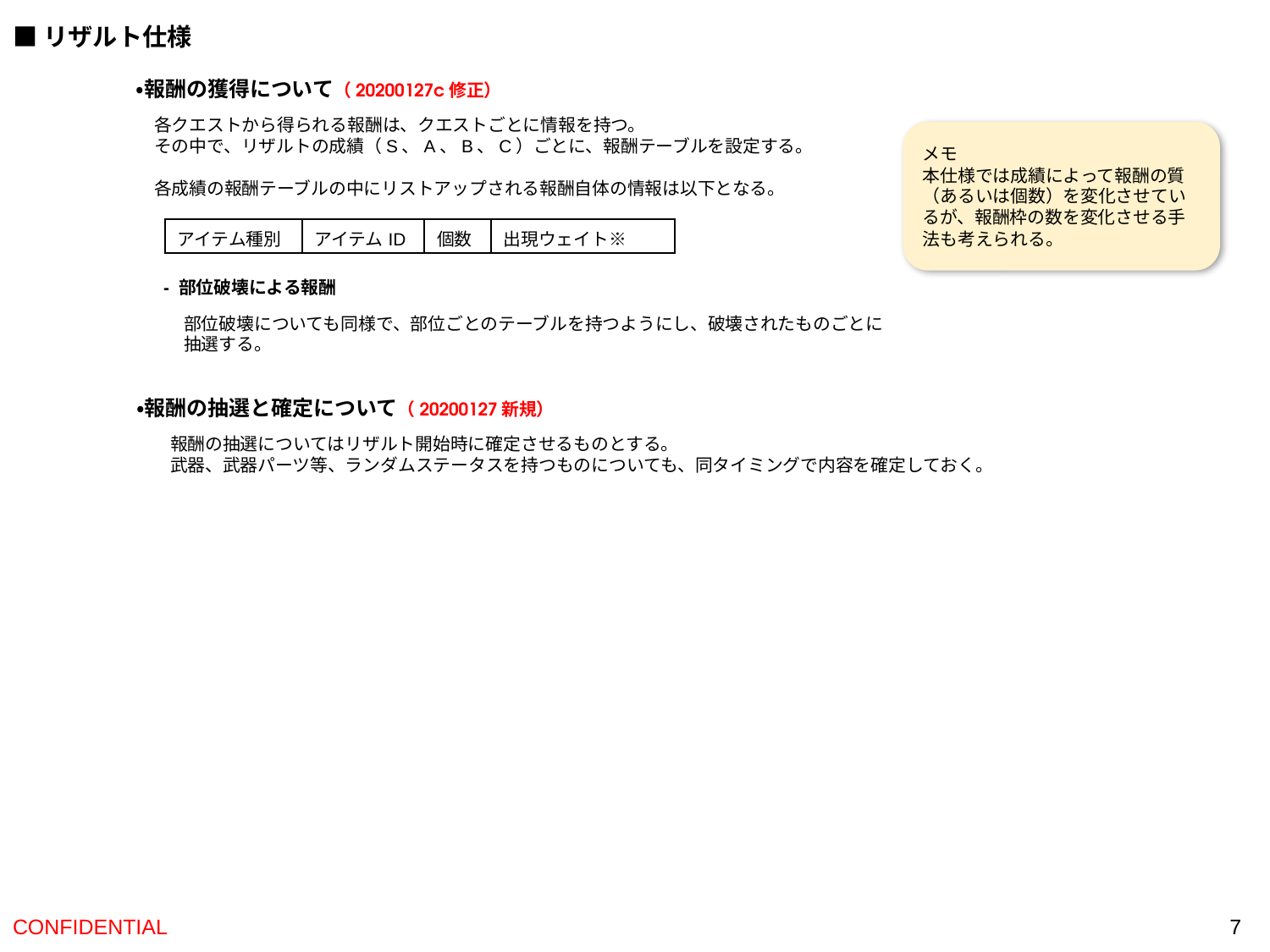

■リザルト仕様
・報酬の獲得について（20200127c修正）
各クエストから得られる報酬は、クエストごとに情報を持つ。
その中で、リザルトの成績（S、A、B、C）ごとに、報酬テーブルを設定する。

各成績の報酬テーブルの中にリストアップされる報酬自体の情報は以下となる。
メモ
本仕様では成績によって報酬の質（あるいは個数）を変化させているが、報酬枠の数を変化させる手法も考えられる。
| アイテム種別 | アイテムID | 個数 | 出現ウェイト※ |
| --- | --- | --- | --- |
- 部位破壊による報酬
部位破壊についても同様で、部位ごとのテーブルを持つようにし、破壊されたものごとに
抽選する。
・報酬の抽選と確定について（20200127新規）
報酬の抽選についてはリザルト開始時に確定させるものとする。
武器、武器パーツ等、ランダムステータスを持つものについても、同タイミングで内容を確定しておく。
7
CONFIDENTIAL